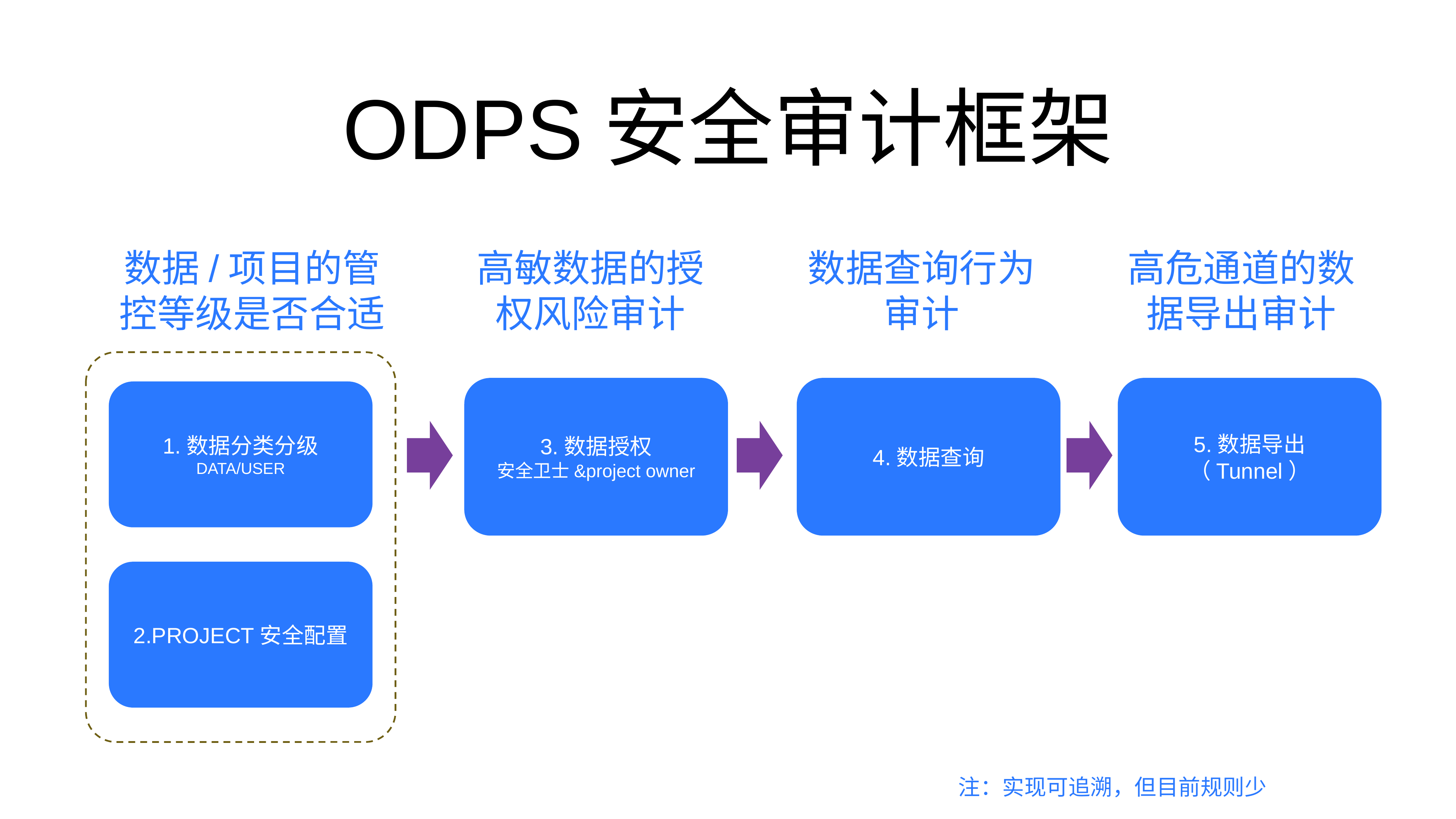

# ODPS安全审计框架
数据/项目的管控等级是否合适
高敏数据的授权风险审计
数据查询行为审计
高危通道的数据导出审计

3.数据授权
安全卫士&project owner
4.数据查询
5.数据导出
（Tunnel）
1.数据分类分级
DATA/USER

2.PROJECT安全配置
注：实现可追溯，但目前规则少